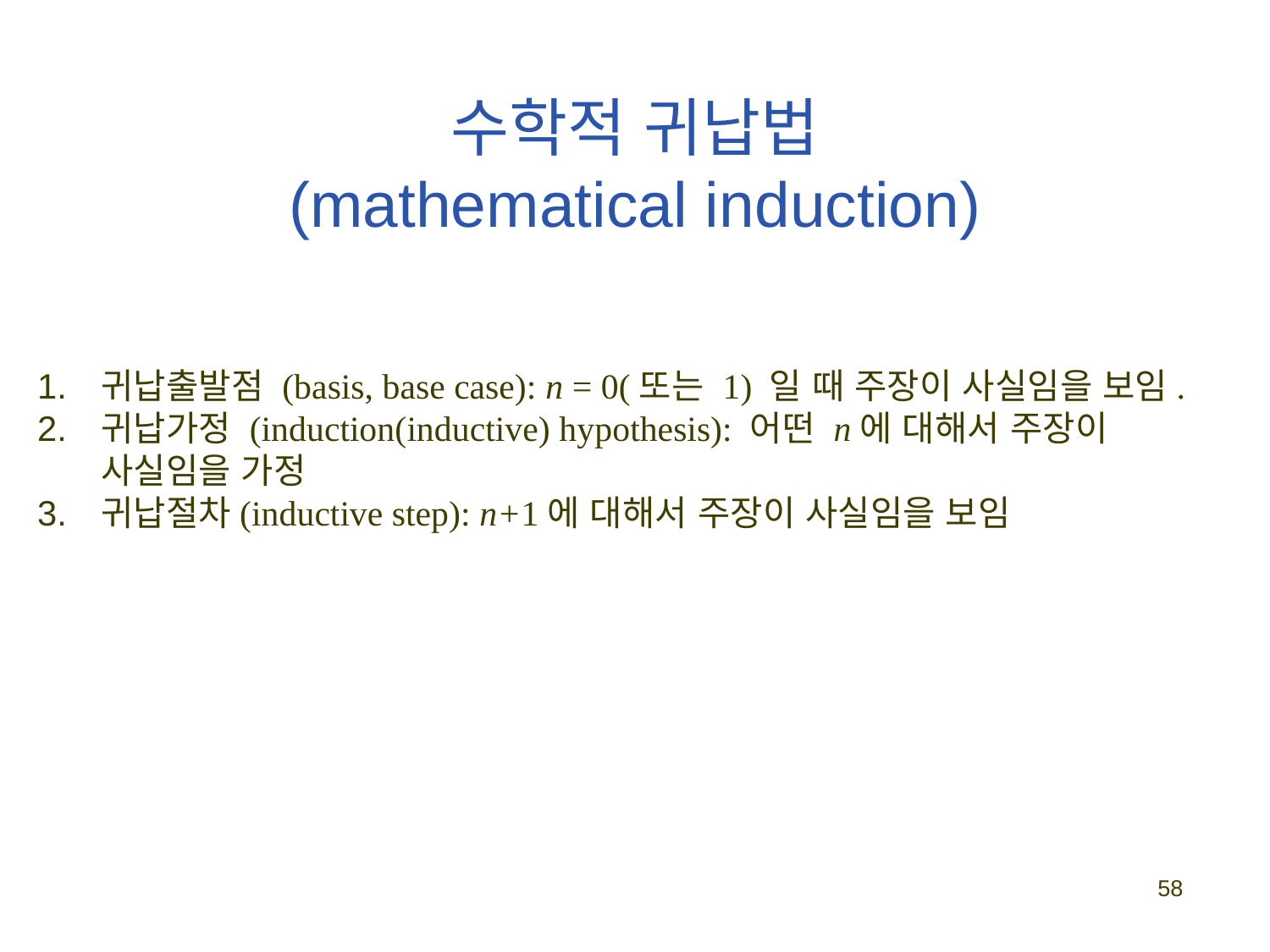

수학적 귀납법
(mathematical induction)

귀납출발점 (basis, base case): n = 0(또는 1) 일 때 주장이 사실임을 보임.
귀납가정 (induction(inductive) hypothesis): 어떤 n에 대해서 주장이 사실임을 가정
귀납절차(inductive step): n+1에 대해서 주장이 사실임을 보임

58